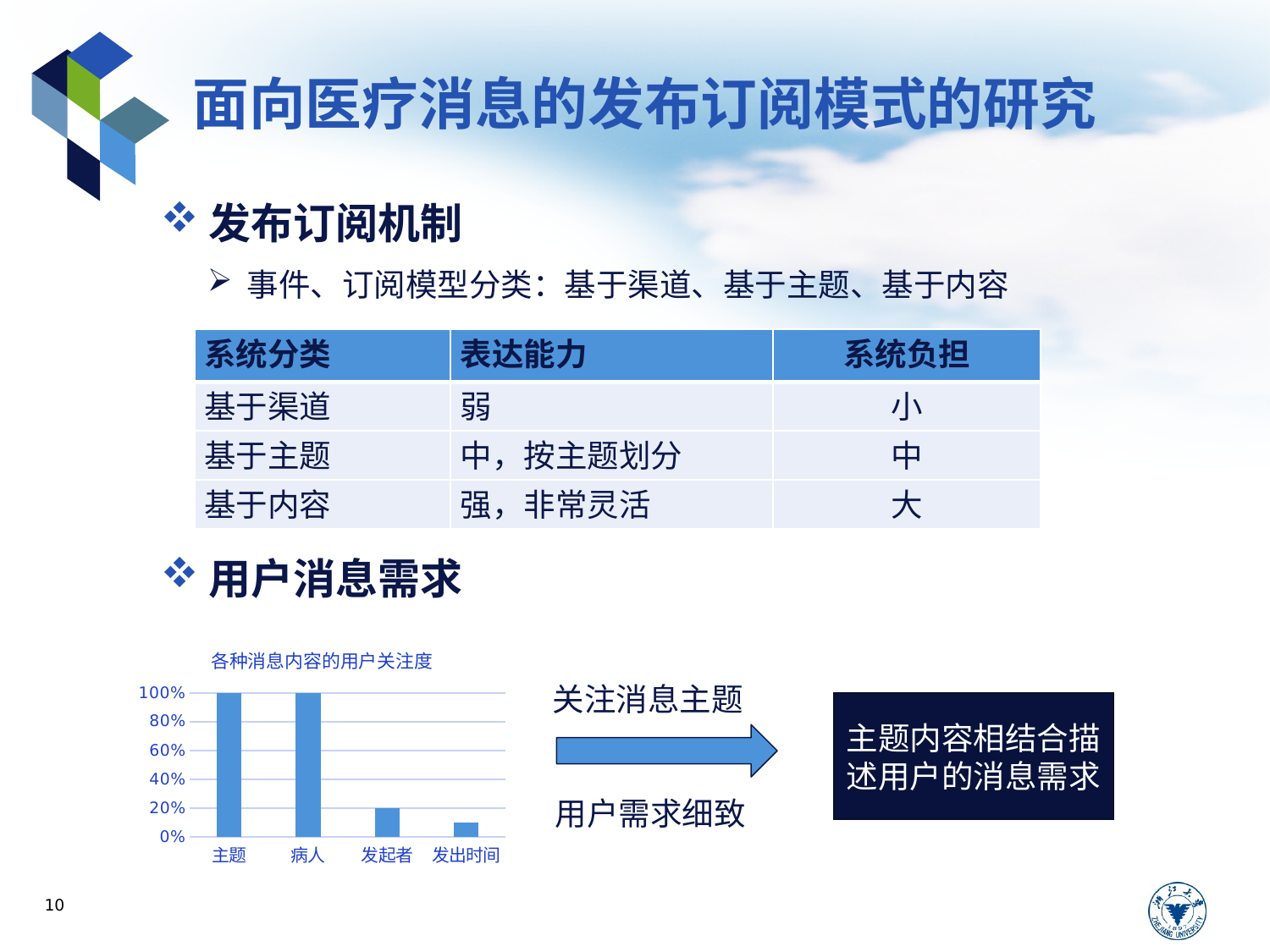

# 面向医疗消息的发布订阅模式的研究
发布订阅机制

用户消息需求
事件、订阅模型分类：基于渠道、基于主题、基于内容
| 系统分类 | 表达能力 | 系统负担 |
| --- | --- | --- |
| 基于渠道 | 弱 | 小 |
| 基于主题 | 中，按主题划分 | 中 |
| 基于内容 | 强，非常灵活 | 大 |

### Chart: 各种消息内容的用户关注度

| Category |  |
|---|---|
| 主题 | 1.0 |
| 病人 | 1.0 |
| 发起者 | 0.2 |
| 发出时间 | 0.1 |
关注消息主题

用户需求细致
主题内容相结合描述用户的消息需求
10